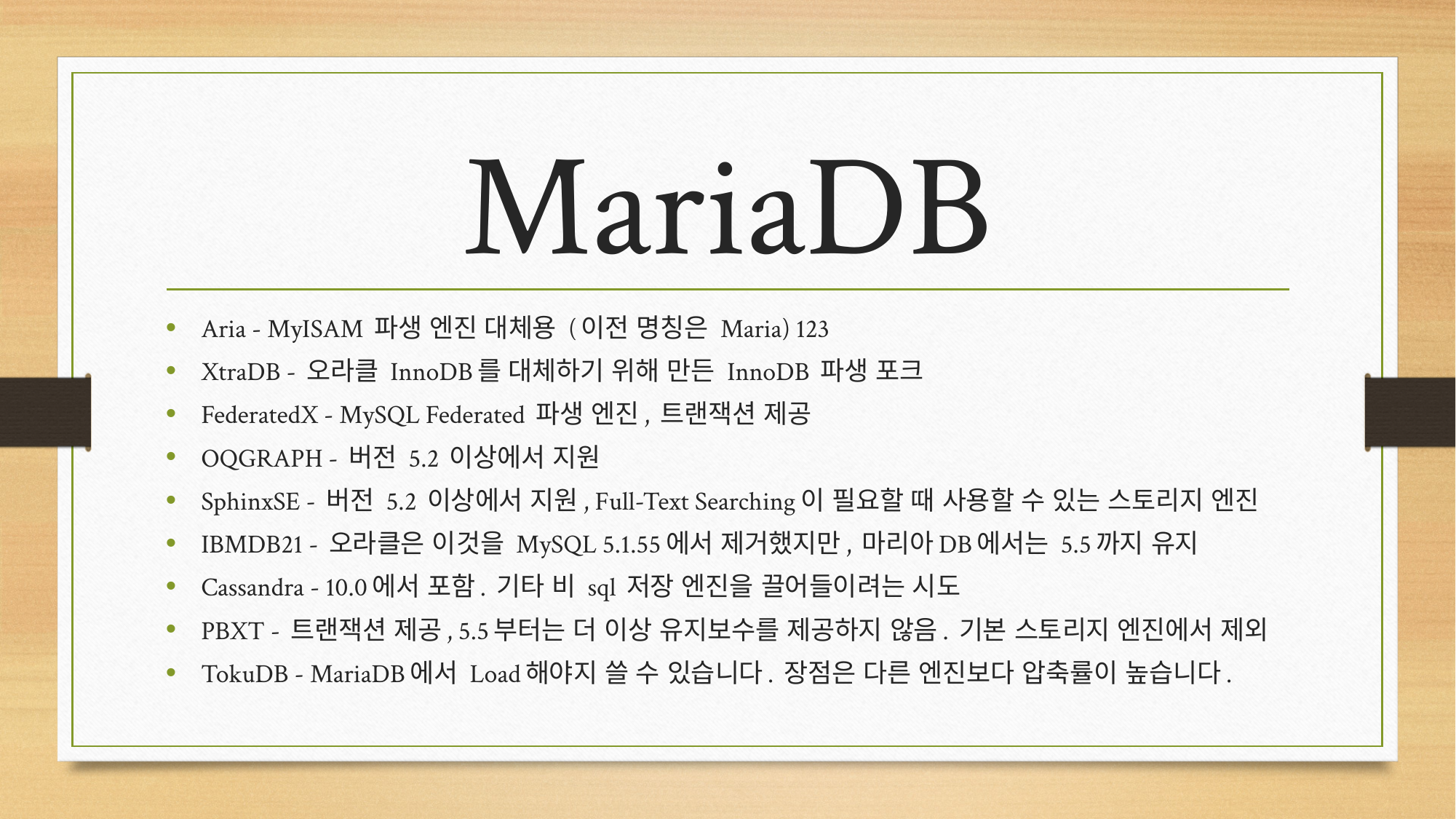

# MariaDB
Aria - MyISAM 파생 엔진 대체용 (이전 명칭은 Maria) 123
XtraDB - 오라클 InnoDB를 대체하기 위해 만든 InnoDB 파생 포크
FederatedX - MySQL Federated 파생 엔진, 트랜잭션 제공
OQGRAPH - 버전 5.2 이상에서 지원
SphinxSE - 버전 5.2 이상에서 지원, Full-Text Searching이 필요할 때 사용할 수 있는 스토리지 엔진
IBMDB21 - 오라클은 이것을 MySQL 5.1.55에서 제거했지만, 마리아DB에서는 5.5까지 유지
Cassandra - 10.0에서 포함. 기타 비 sql 저장 엔진을 끌어들이려는 시도
PBXT - 트랜잭션 제공, 5.5부터는 더 이상 유지보수를 제공하지 않음. 기본 스토리지 엔진에서 제외
TokuDB - MariaDB에서 Load해야지 쓸 수 있습니다. 장점은 다른 엔진보다 압축률이 높습니다.